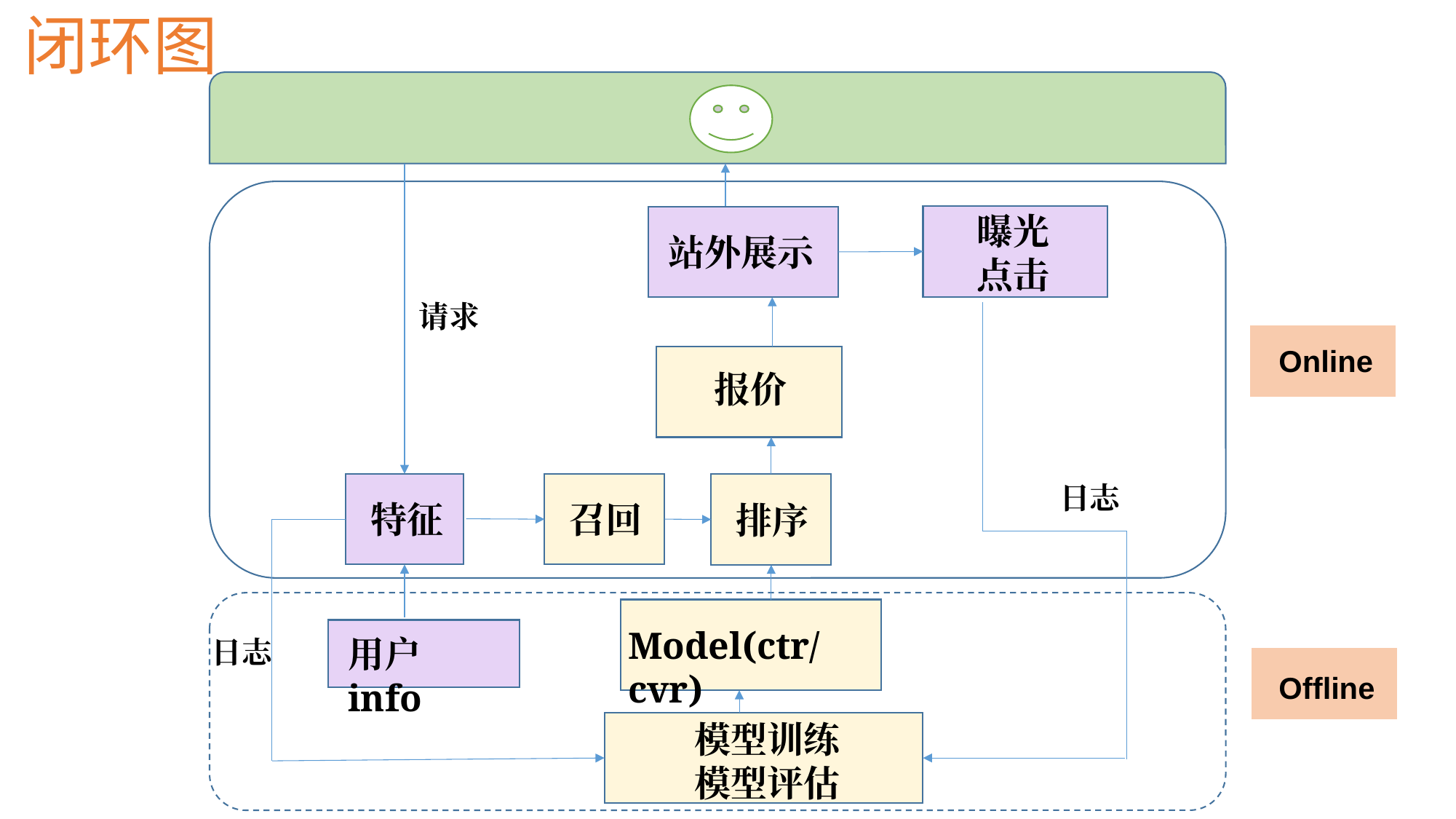

# 闭环图

曝光
点击

站外展示
请求

Online

报价

特征

召回
日志

排序

Model(ctr/cvr)

用户info
日志

Offline
模型训练
模型评估